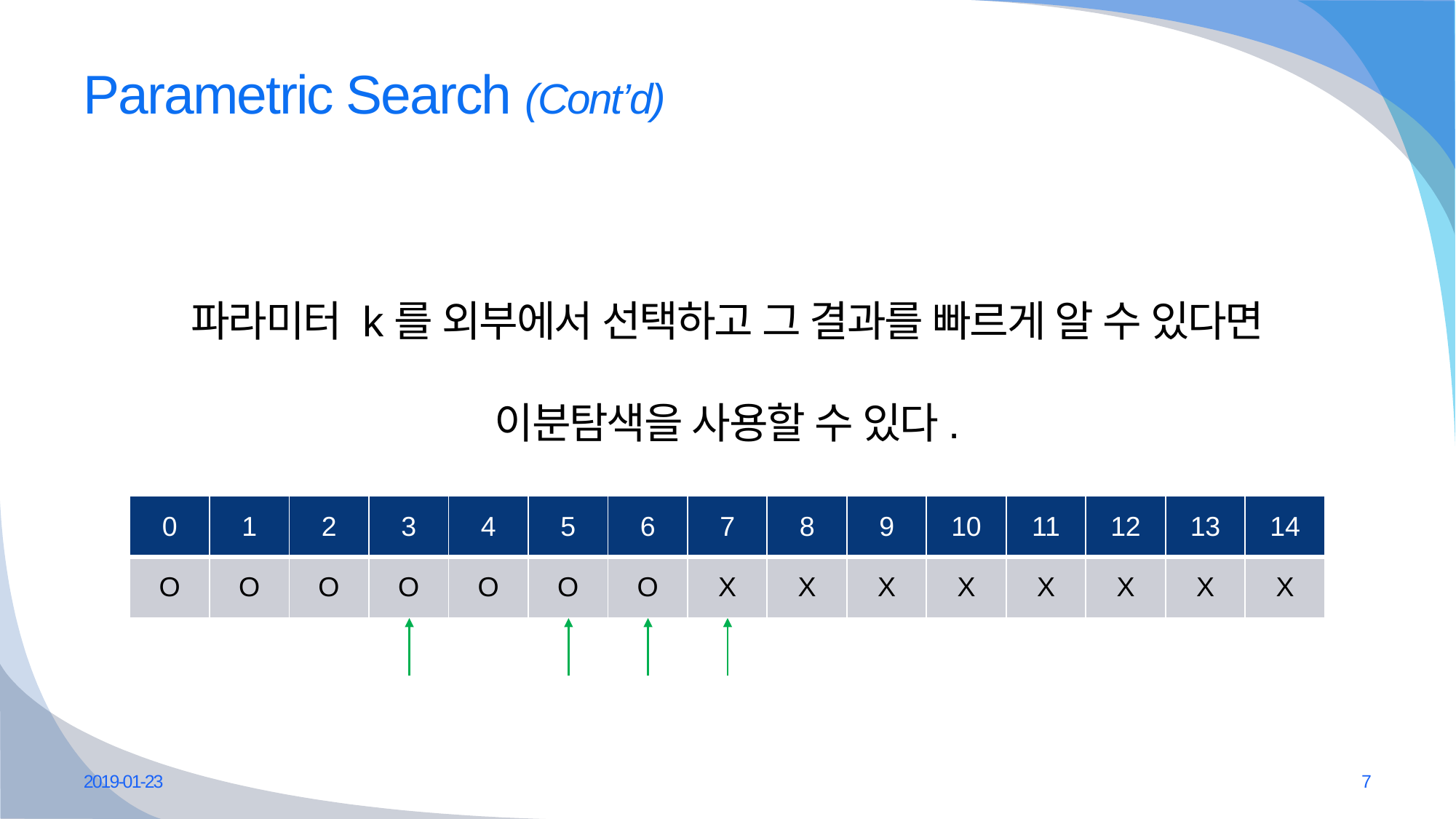

# Parametric Search (Cont’d)

파라미터 k를 외부에서 선택하고 그 결과를 빠르게 알 수 있다면
이분탐색을 사용할 수 있다.

| 0 | 1 | 2 | 3 | 4 | 5 | 6 | 7 | 8 | 9 | 10 | 11 | 12 | 13 | 14 |
| --- | --- | --- | --- | --- | --- | --- | --- | --- | --- | --- | --- | --- | --- | --- |
| O | O | O | O | O | O | O | X | X | X | X | X | X | X | X |
2019-01-23
7